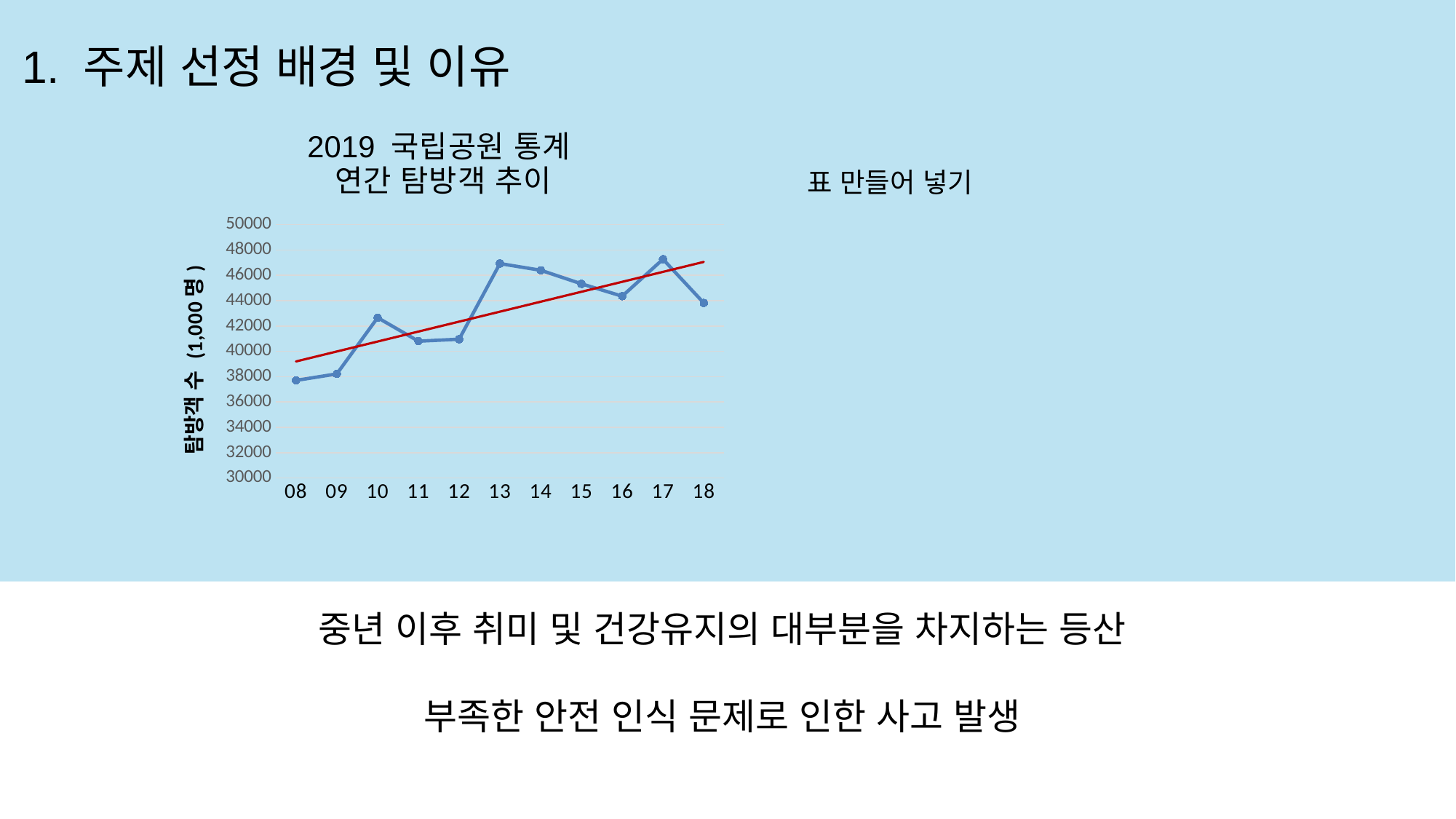

1. 주제 선정 배경 및 이유

### Chart: 2019 국립공원 통계
연간 탐방객 추이

| Category | Series 1 |
|---|---|
| 08 | 37707.0 |
| 09 | 38219.0 |
| 10 | 42658.0 |
| 11 | 40804.0 |
| 12 | 40959.0 |
| 13 | 46932.0 |
| 14 | 46406.0 |
| 15 | 45332.0 |
| 16 | 44358.0 |
| 17 | 47278.0 |
| 18 | 43824.0 |
표 만들어 넣기
중년 이후 취미 및 건강유지의 대부분을 차지하는 등산

부족한 안전 인식 문제로 인한 사고 발생